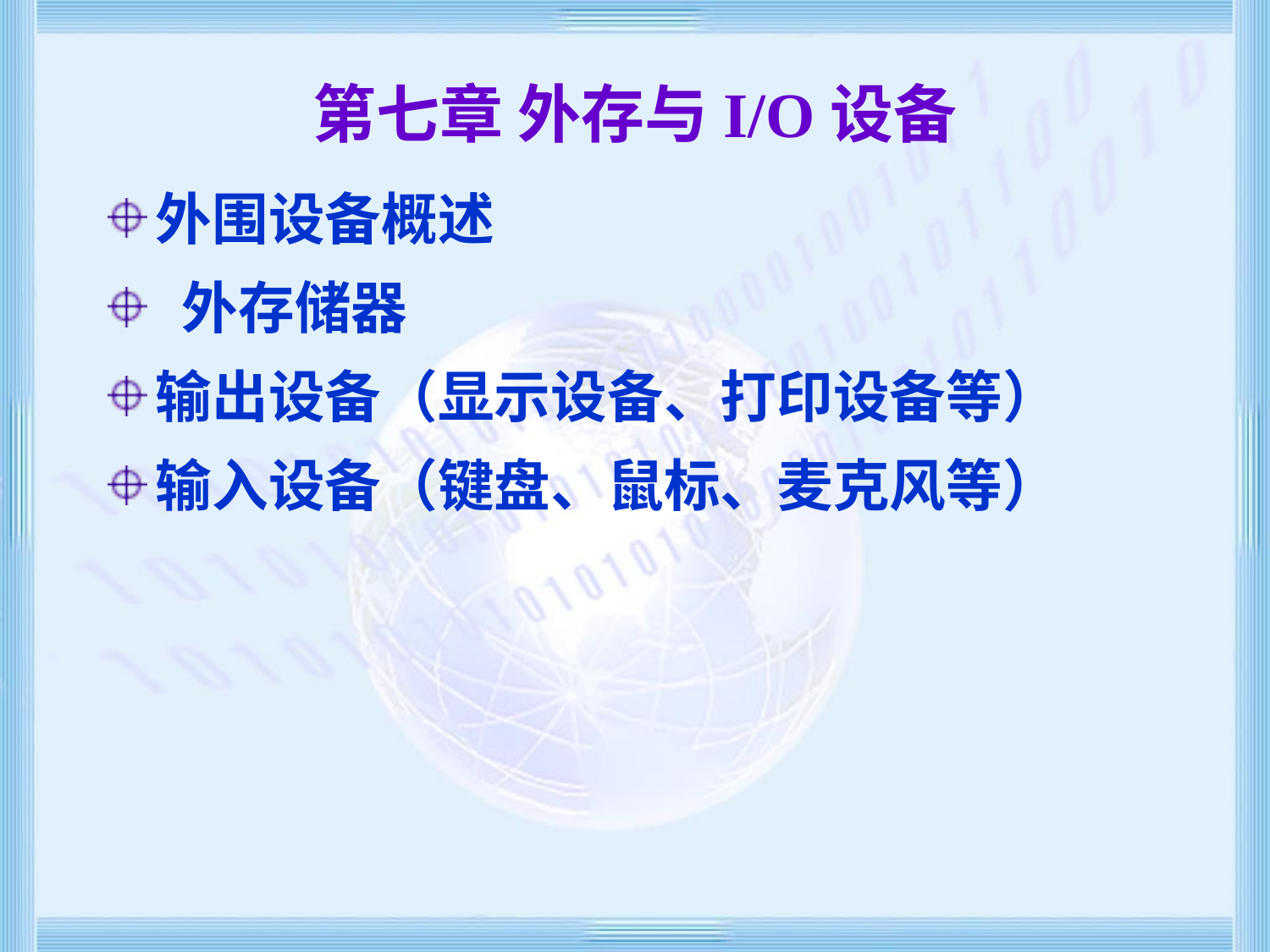

# 第七章 外存与I/O设备
外围设备概述
 外存储器
输出设备（显示设备、打印设备等）
输入设备（键盘、鼠标、麦克风等）

2